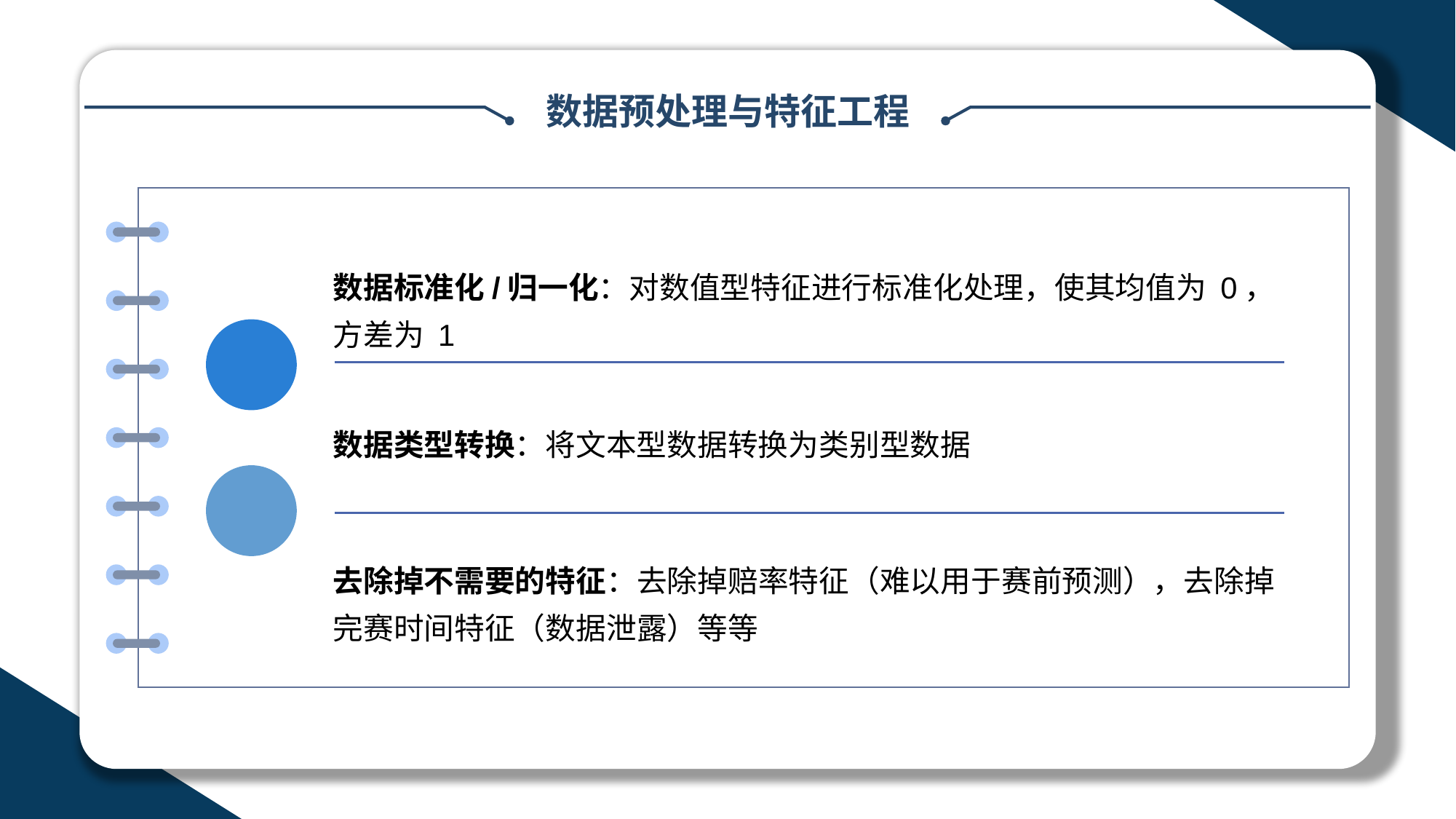

数据预处理与特征工程

数据标准化/归一化：对数值型特征进行标准化处理，使其均值为 0，方差为 1

数据类型转换：将文本型数据转换为类别型数据
去除掉不需要的特征：去除掉赔率特征（难以用于赛前预测），去除掉完赛时间特征（数据泄露）等等